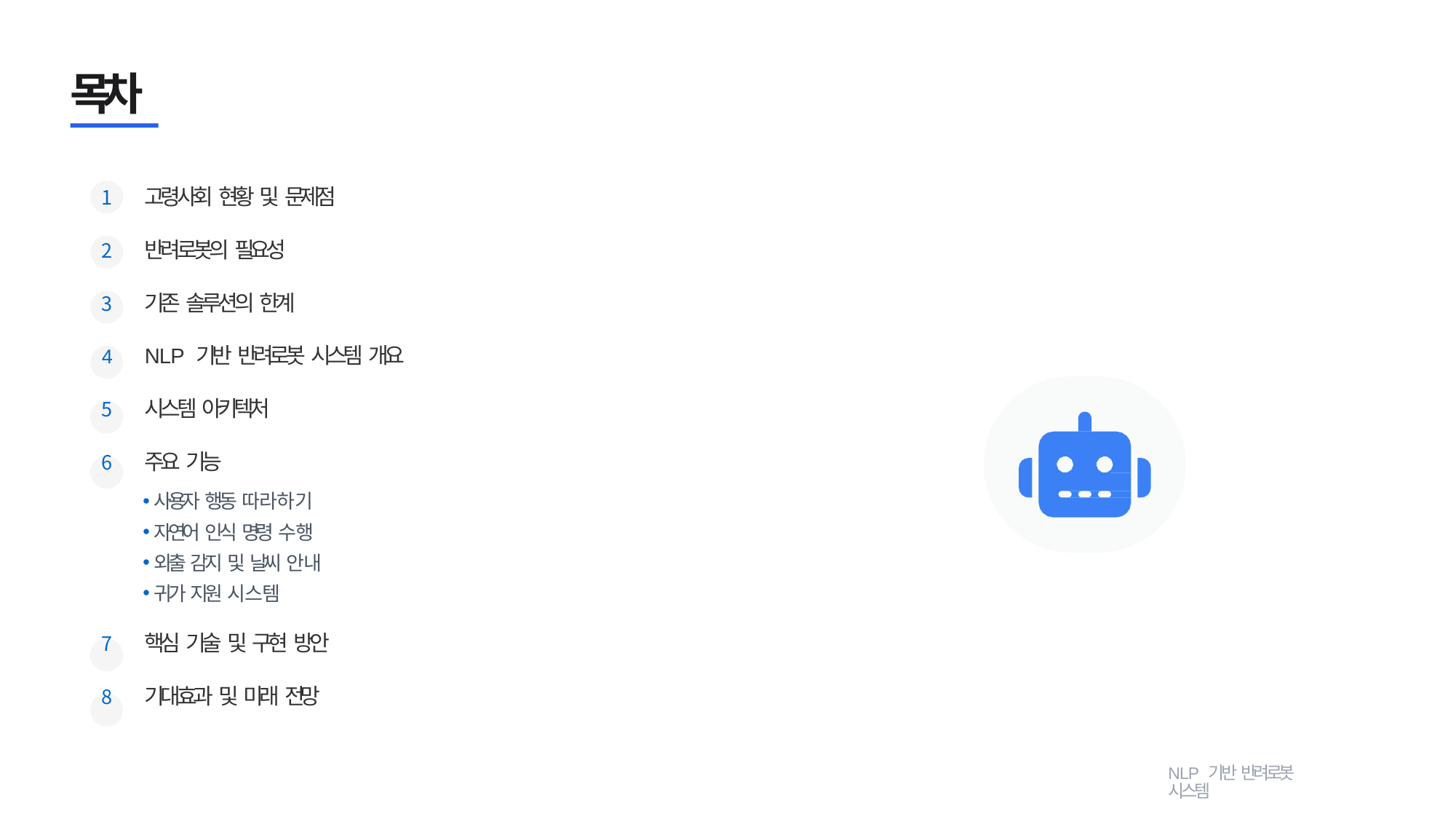

# 목차

고령사회 현황 및 문제점

반려로봇의 필요성

기존 솔루션의 한계

NLP 기반 반려로봇 시스템 개요

시스템 아키텍처

주요 기능
사용자 행동 따라하기
자연어 인식 명령 수행
외출 감지 및 날씨 안내
귀가 지원 시스템

핵심 기술 및 구현 방안

기대효과 및 미래 전망

NLP 기반 반려로봇 시스템